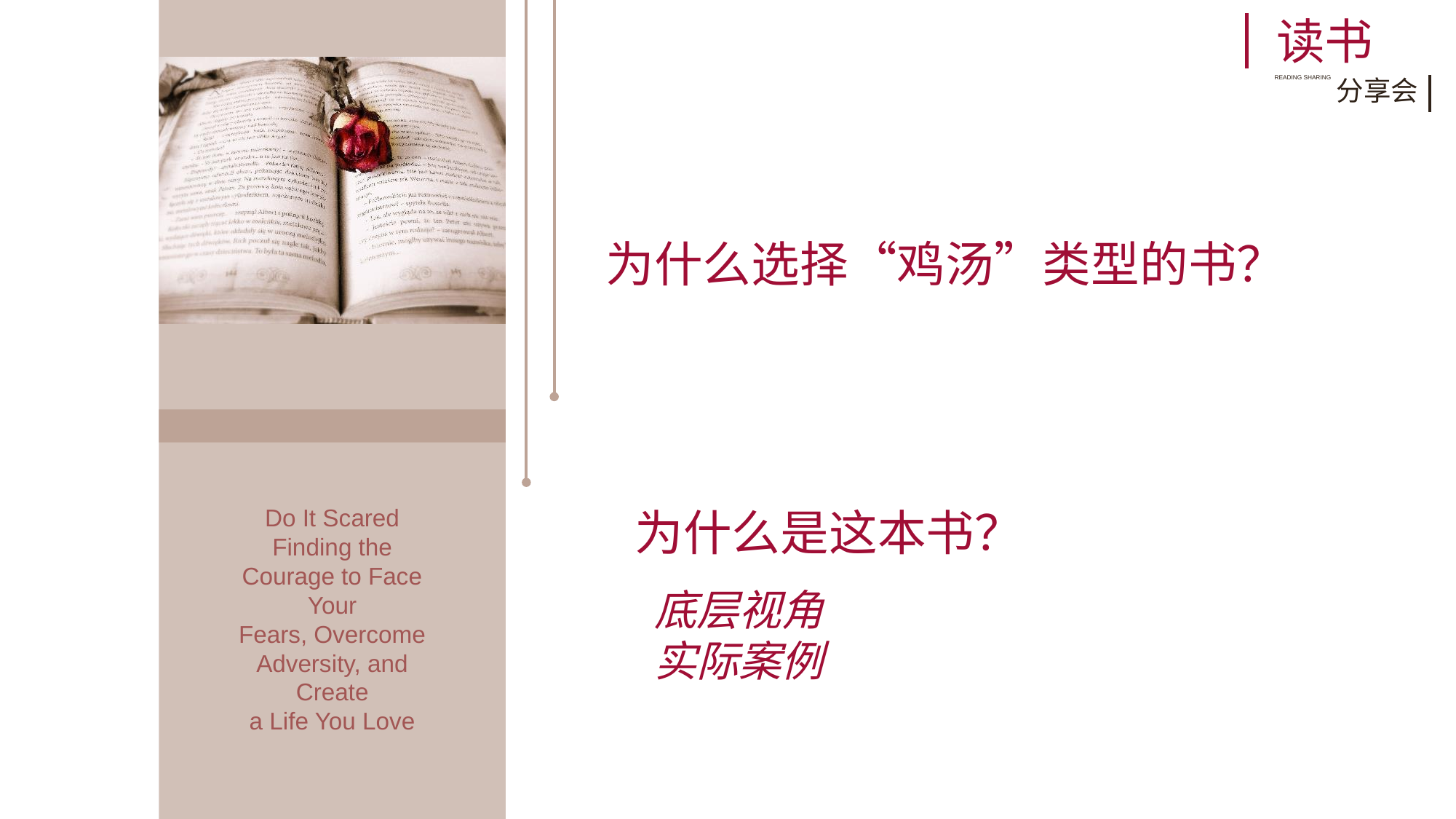

读书

READING SHARING
分享会
为什么选择“鸡汤”类型的书？

为什么是这本书？
Do It Scared
Finding the Courage to Face Your
Fears, Overcome Adversity, and Create
a Life You Love

底层视角
实际案例